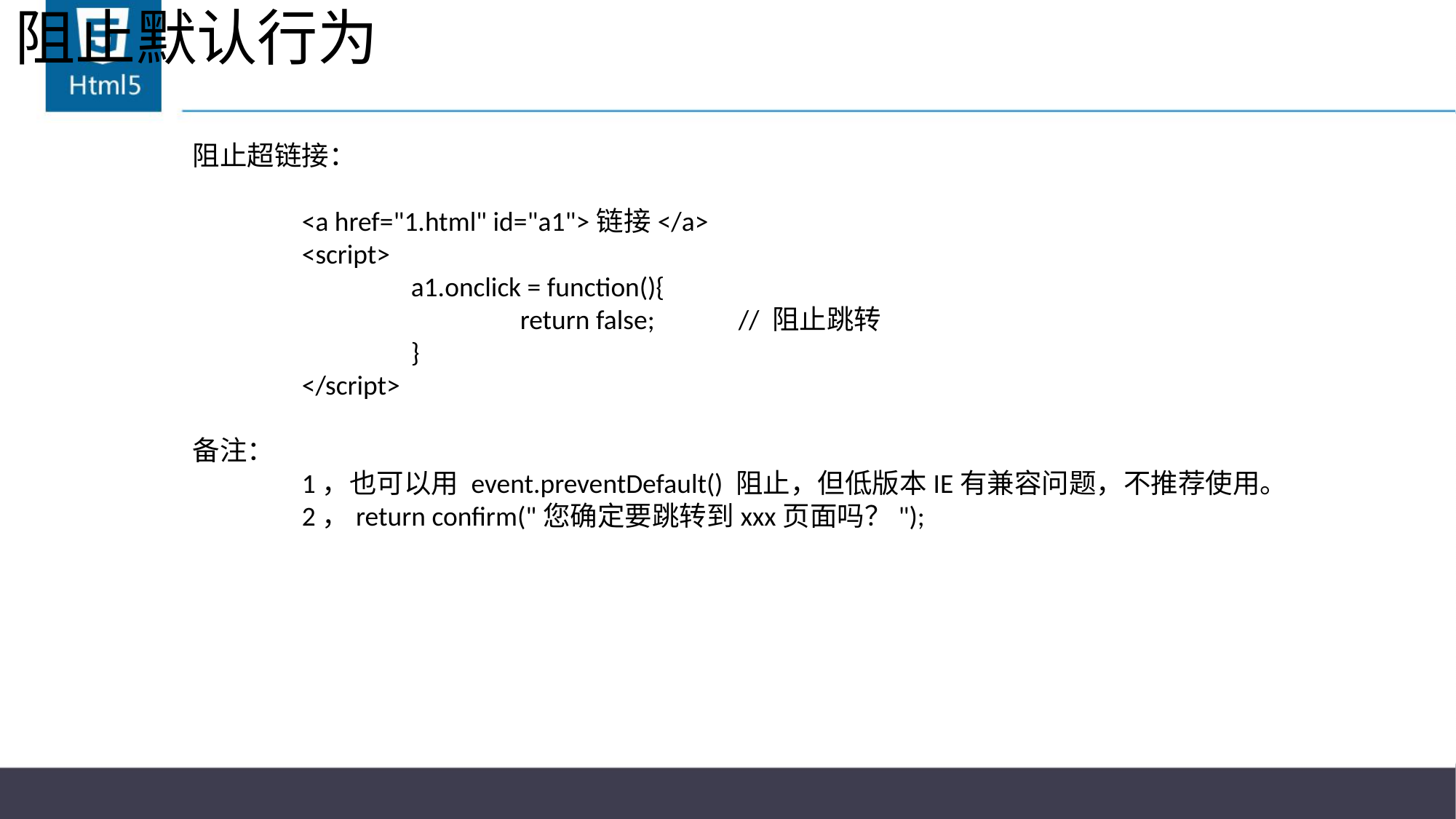

# 阻止默认行为
阻止超链接：

	<a href="1.html" id="a1">链接</a>
	<script>
		a1.onclick = function(){
			return false;	// 阻止跳转
		}
	</script>

备注：
	1，也可以用 event.preventDefault() 阻止，但低版本IE有兼容问题，不推荐使用。
	2，return confirm("您确定要跳转到xxx页面吗？");